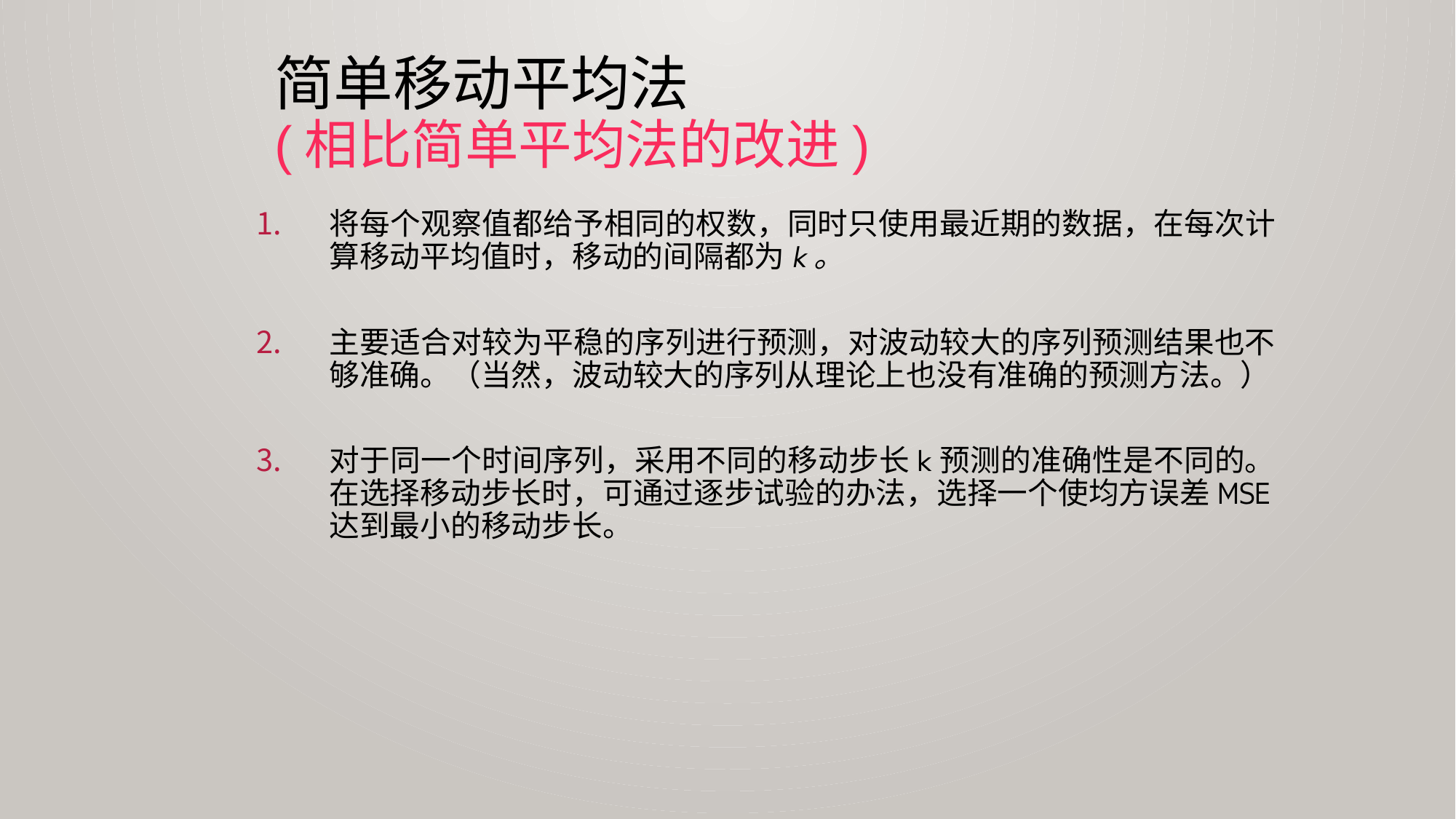

# 简单移动平均法 (相比简单平均法的改进)
将每个观察值都给予相同的权数，同时只使用最近期的数据，在每次计算移动平均值时，移动的间隔都为k。

主要适合对较为平稳的序列进行预测，对波动较大的序列预测结果也不够准确。（当然，波动较大的序列从理论上也没有准确的预测方法。）

对于同一个时间序列，采用不同的移动步长k预测的准确性是不同的。在选择移动步长时，可通过逐步试验的办法，选择一个使均方误差MSE达到最小的移动步长。